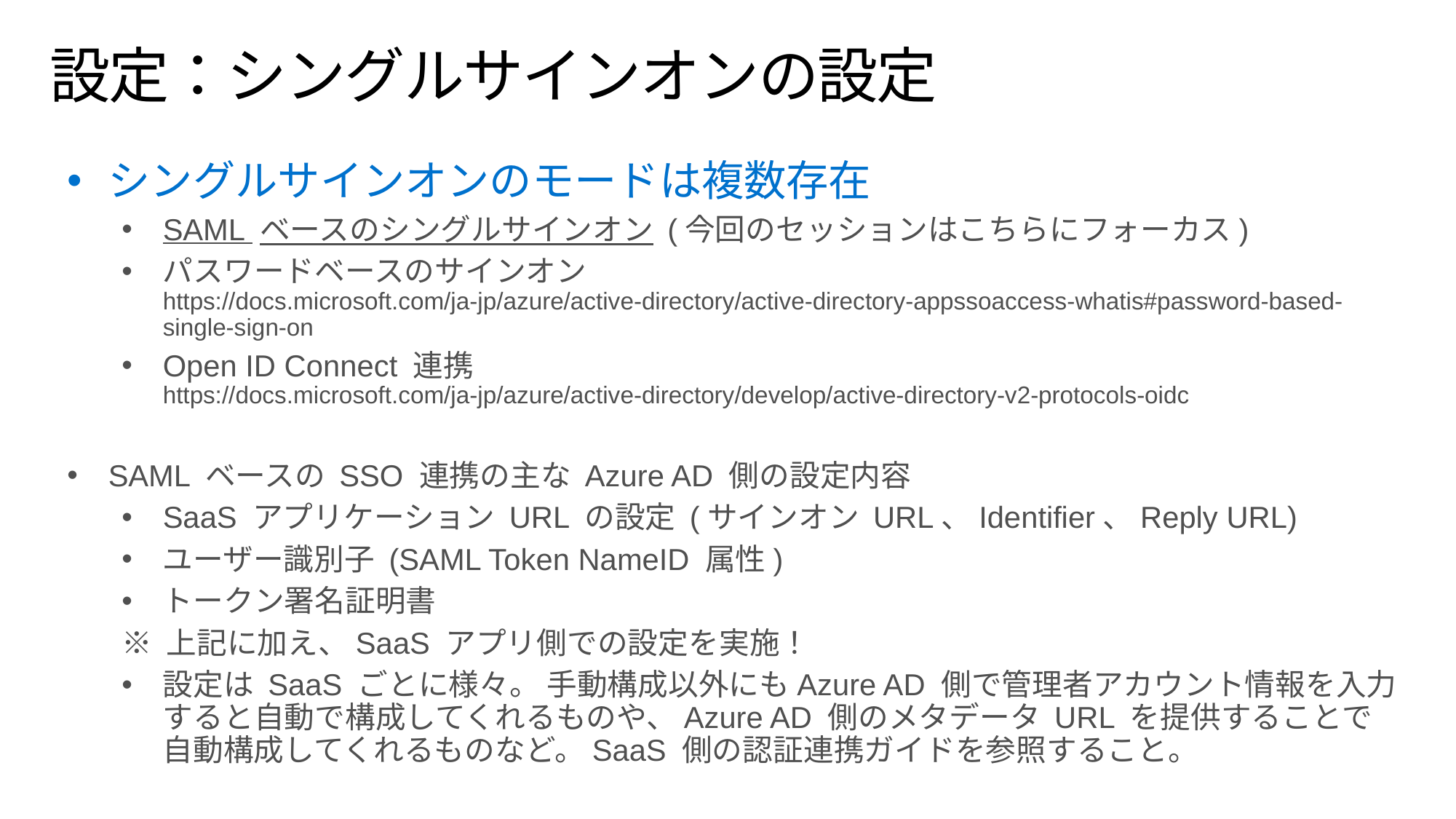

# 設定：シングルサインオンの設定
シングルサインオンのモードは複数存在
SAML ベースのシングルサインオン (今回のセッションはこちらにフォーカス)
パスワードベースのサインオン
https://docs.microsoft.com/ja-jp/azure/active-directory/active-directory-appssoaccess-whatis#password-based-single-sign-on
Open ID Connect 連携
https://docs.microsoft.com/ja-jp/azure/active-directory/develop/active-directory-v2-protocols-oidc

SAML ベースの SSO 連携の主な Azure AD 側の設定内容
SaaS アプリケーション URL の設定 (サインオン URL、Identifier、Reply URL)
ユーザー識別子 (SAML Token NameID 属性)
トークン署名証明書
※ 上記に加え、SaaS アプリ側での設定を実施！
設定は SaaS ごとに様々。 手動構成以外にもAzure AD 側で管理者アカウント情報を入力すると自動で構成してくれるものや、Azure AD 側のメタデータ URL を提供することで自動構成してくれるものなど。SaaS 側の認証連携ガイドを参照すること。